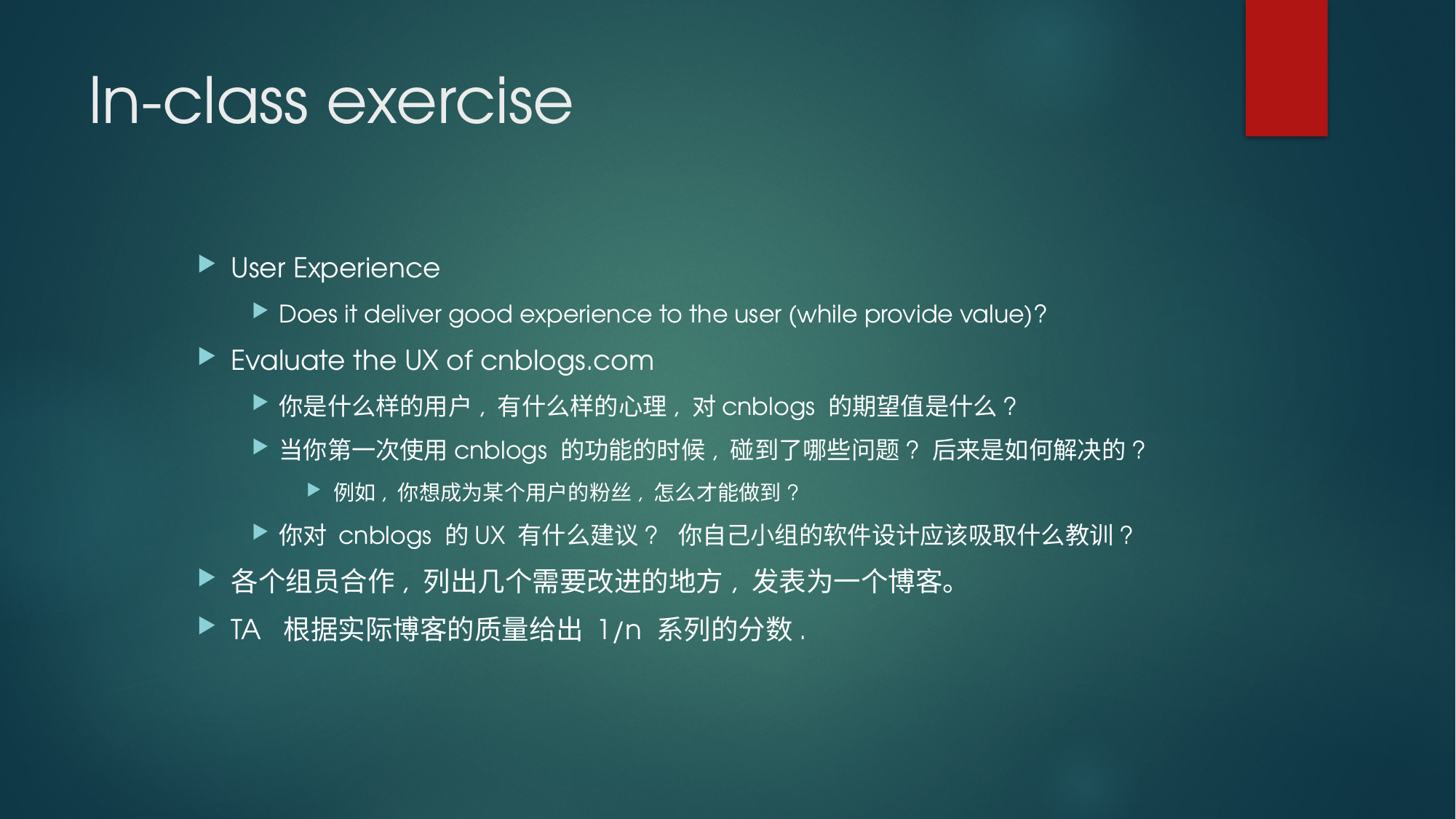

# In-class exercise
User Experience
Does it deliver good experience to the user (while provide value)?
Evaluate the UX of cnblogs.com
你是什么样的用户, 有什么样的心理, 对cnblogs 的期望值是什么?
当你第一次使用cnblogs 的功能的时候, 碰到了哪些问题? 后来是如何解决的?
例如, 你想成为某个用户的粉丝, 怎么才能做到?
你对 cnblogs 的UX 有什么建议?  你自己小组的软件设计应该吸取什么教训?
各个组员合作, 列出几个需要改进的地方, 发表为一个博客。
TA  根据实际博客的质量给出 1/n 系列的分数.